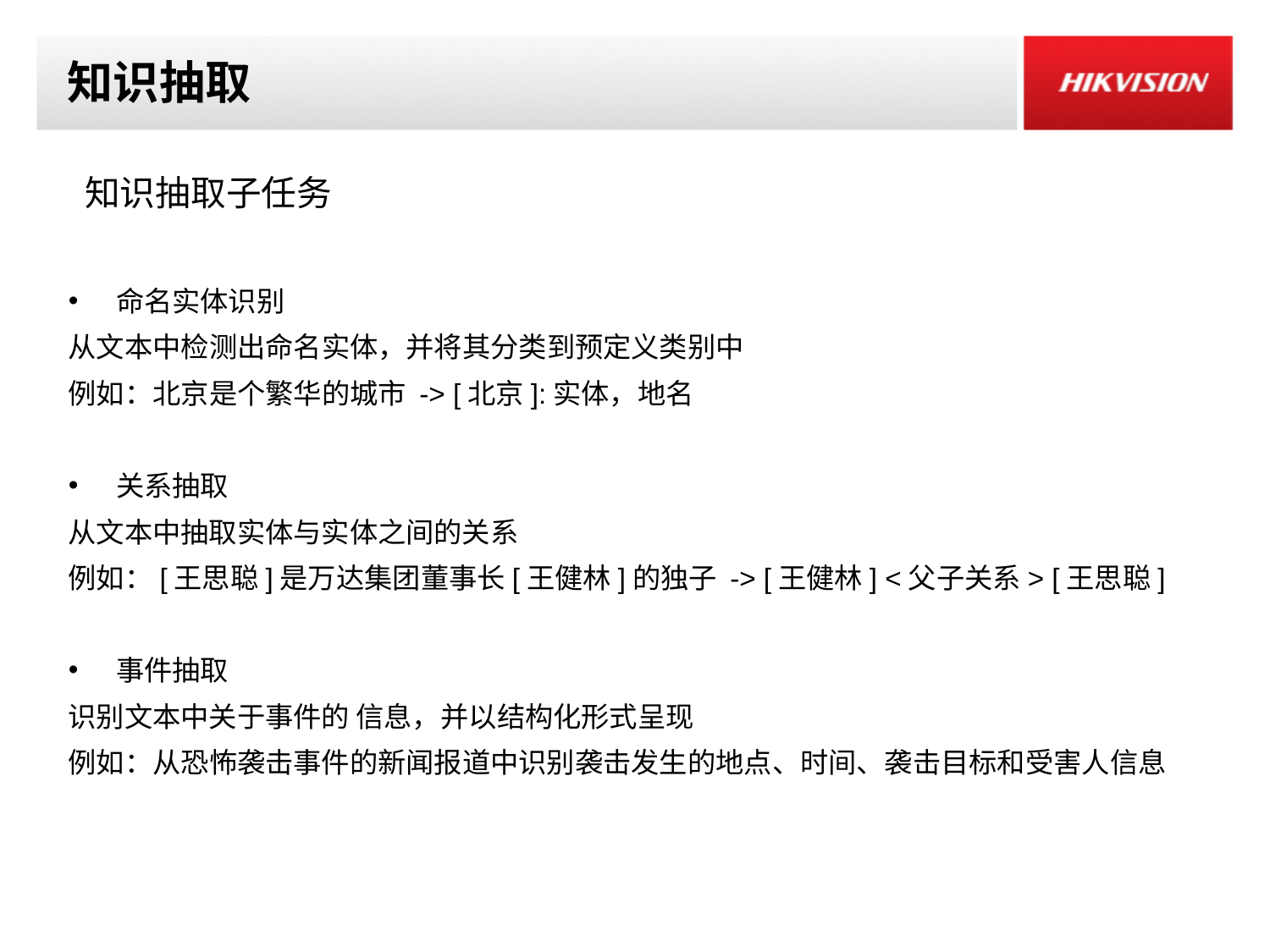

# 知识抽取
 知识抽取子任务

命名实体识别
从文本中检测出命名实体，并将其分类到预定义类别中
例如：北京是个繁华的城市 -> [北京]:实体，地名

关系抽取
从文本中抽取实体与实体之间的关系
例如：[王思聪]是万达集团董事长[王健林]的独子 -> [王健林] <父子关系> [王思聪]

事件抽取
识别文本中关于事件的 信息，并以结构化形式呈现
例如：从恐怖袭击事件的新闻报道中识别袭击发生的地点、时间、袭击目标和受害人信息